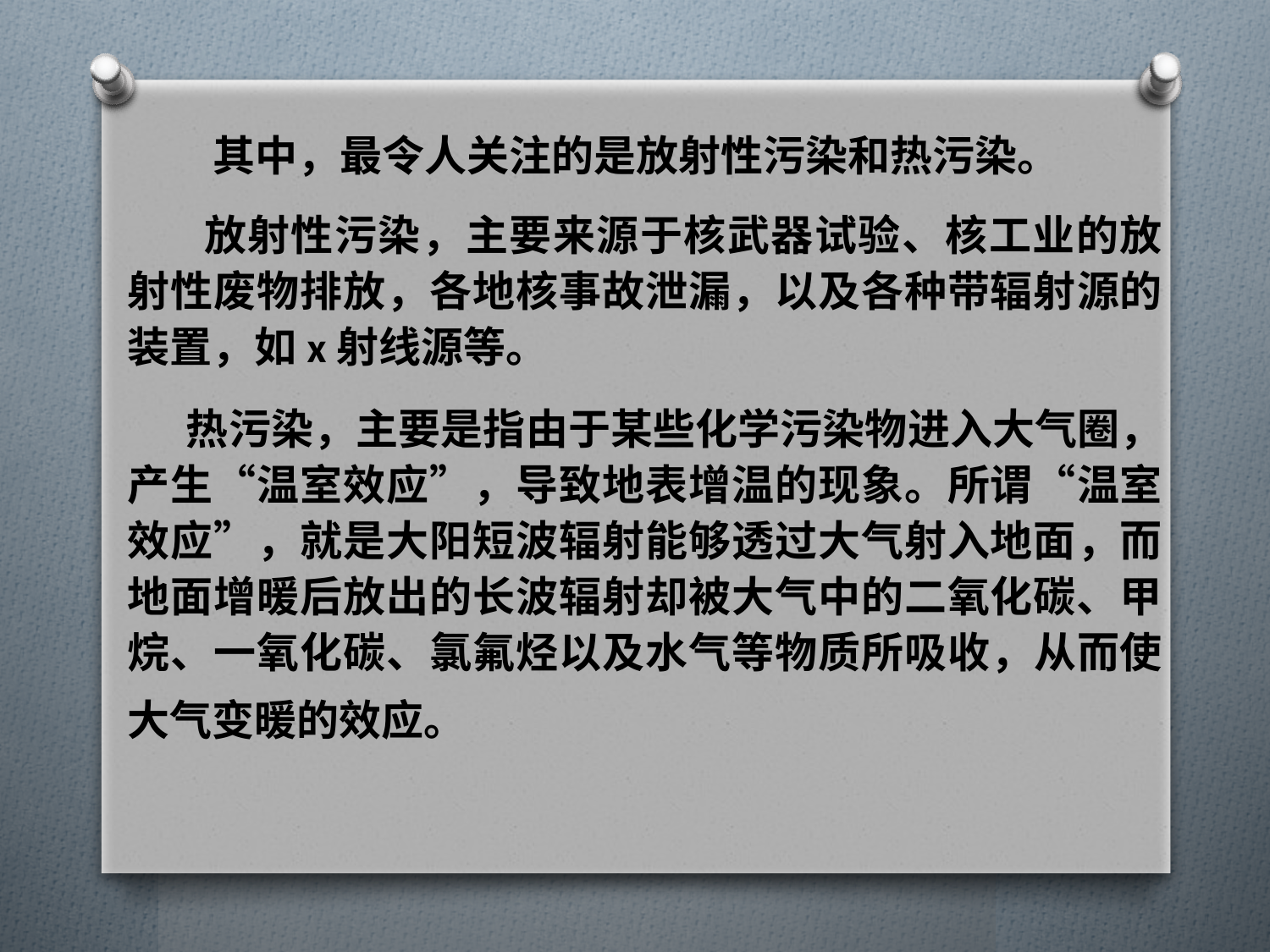

其中，最令人关注的是放射性污染和热污染。
      放射性污染，主要来源于核武器试验、核工业的放射性废物排放，各地核事故泄漏，以及各种带辐射源的装置，如x射线源等。
     热污染，主要是指由于某些化学污染物进入大气圈，产生“温室效应”，导致地表增温的现象。所谓“温室效应”，就是大阳短波辐射能够透过大气射入地面，而地面增暖后放出的长波辐射却被大气中的二氧化碳、甲烷、一氧化碳、氯氟烃以及水气等物质所吸收，从而使大气变暖的效应。